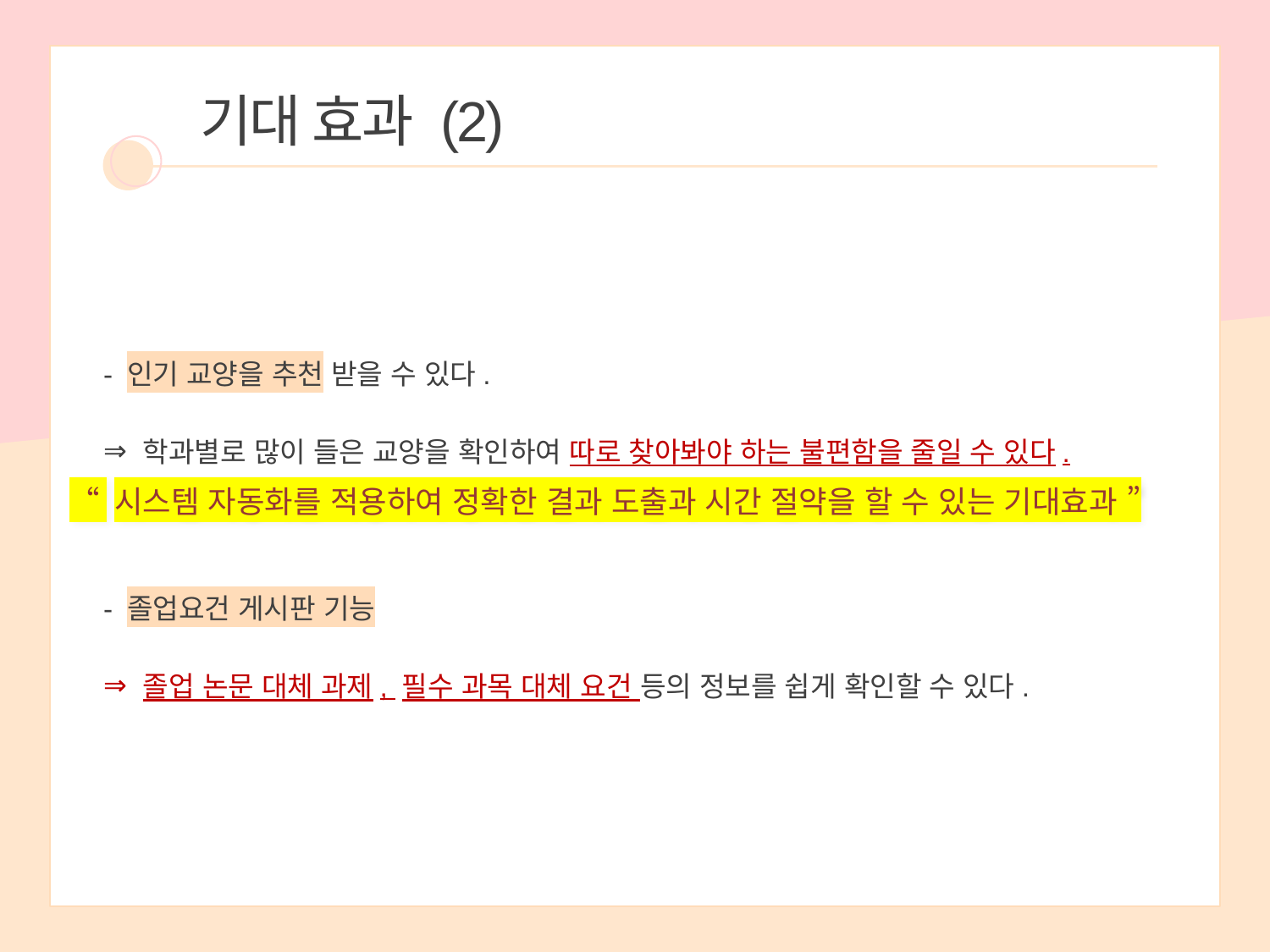

기대 효과 (2)
- 인기 교양을 추천 받을 수 있다.
학과별로 많이 들은 교양을 확인하여 따로 찾아봐야 하는 불편함을 줄일 수 있다.

- 졸업요건 게시판 기능
졸업 논문 대체 과제, 필수 과목 대체 요건 등의 정보를 쉽게 확인할 수 있다.
“ 시스템 자동화를 적용하여 정확한 결과 도출과 시간 절약을 할 수 있는 기대효과 ”